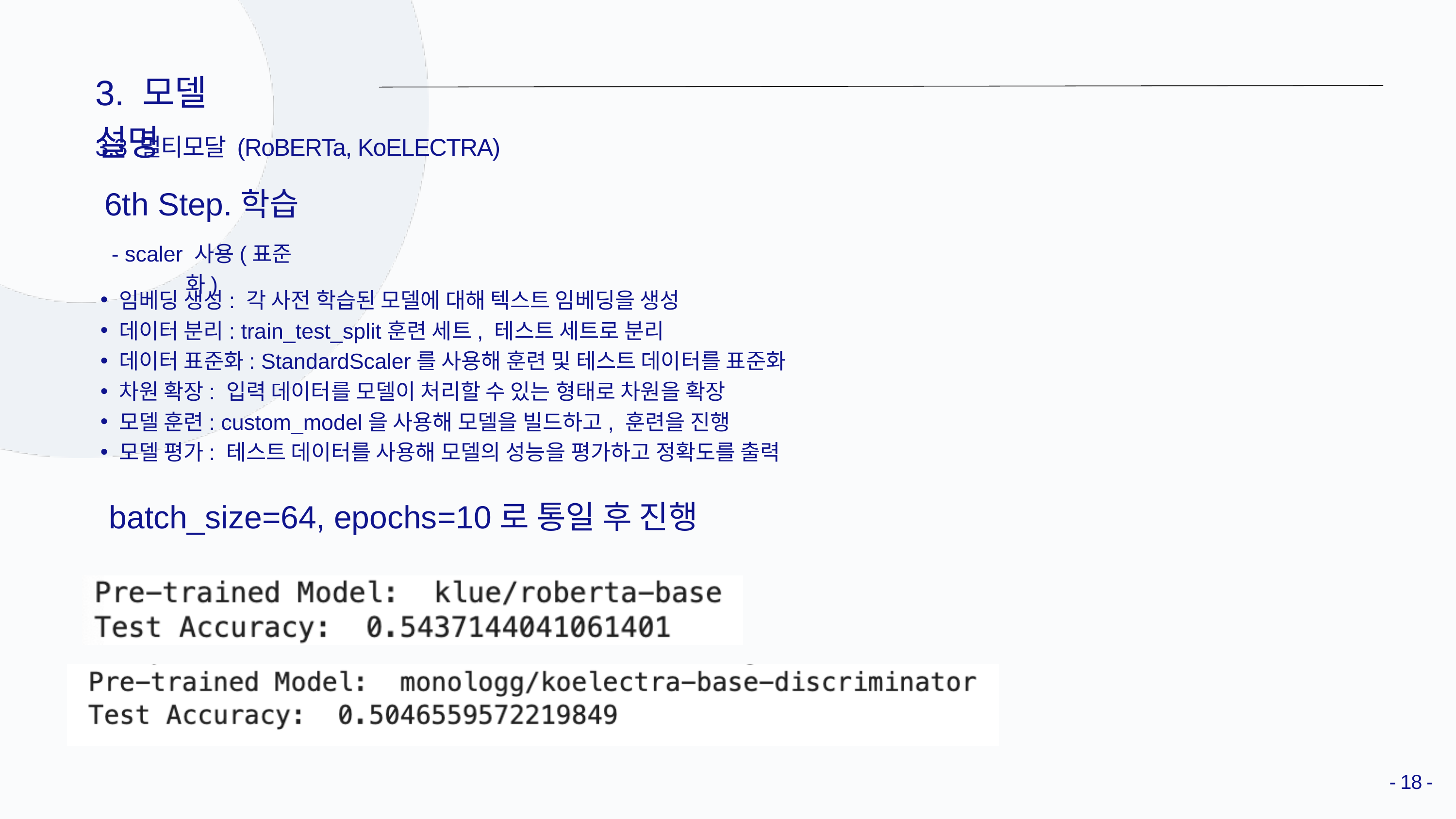

3. 모델 설명

3.3 멀티모달 (RoBERTa, KoELECTRA)
6th Step.학습
- scaler 사용(표준화)
임베딩 생성: 각 사전 학습된 모델에 대해 텍스트 임베딩을 생성
데이터 분리: train_test_split훈련 세트, 테스트 세트로 분리
데이터 표준화: StandardScaler를 사용해 훈련 및 테스트 데이터를 표준화
차원 확장: 입력 데이터를 모델이 처리할 수 있는 형태로 차원을 확장
모델 훈련: custom_model을 사용해 모델을 빌드하고, 훈련을 진행
모델 평가: 테스트 데이터를 사용해 모델의 성능을 평가하고 정확도를 출력

batch_size=64, epochs=10로 통일 후 진행

- 18 -